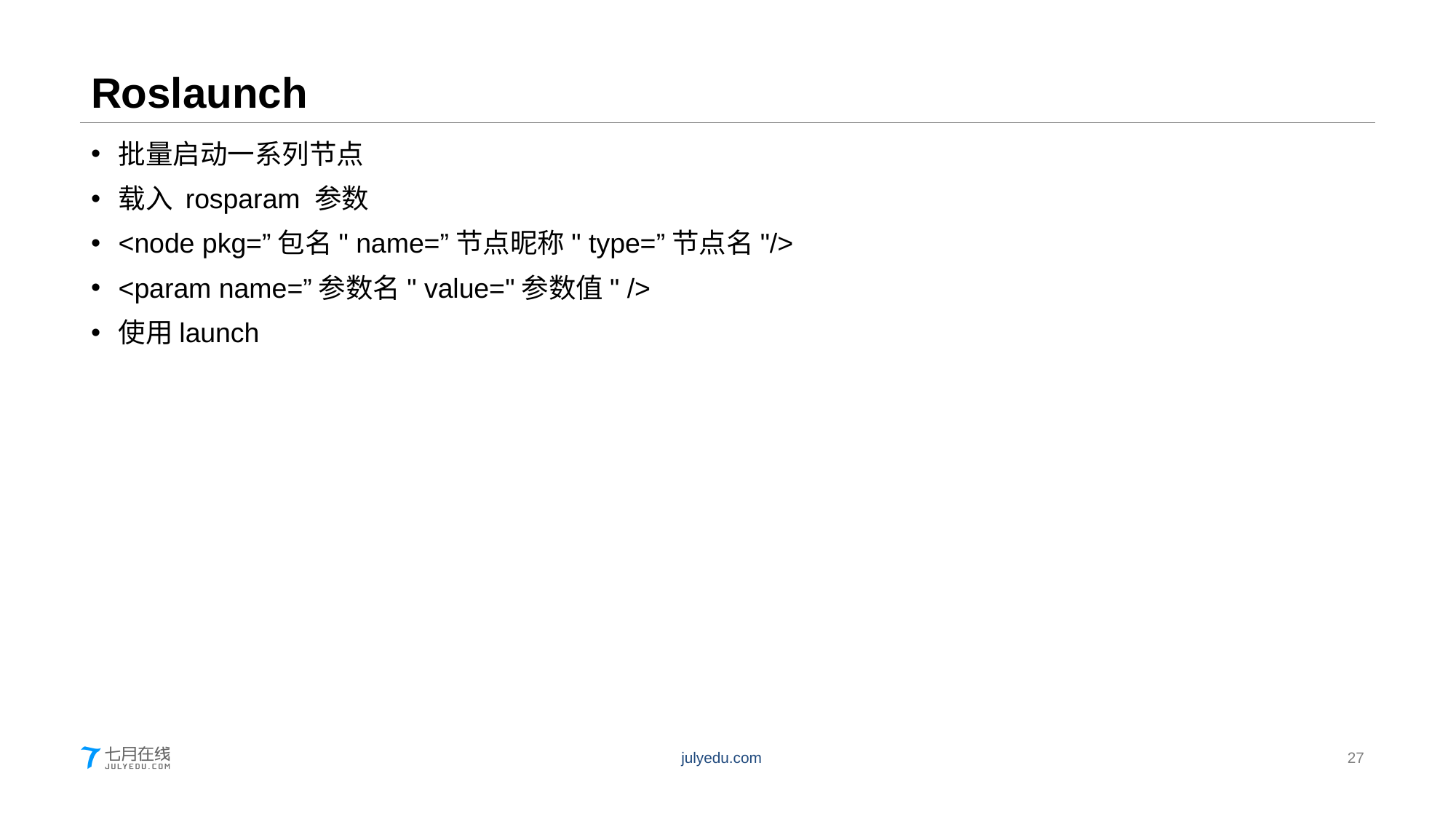

# Roslaunch
批量启动一系列节点
载入 rosparam 参数
<node pkg=”包名" name=”节点昵称" type=”节点名"/>
<param name=”参数名" value="参数值" />
使用launch

27